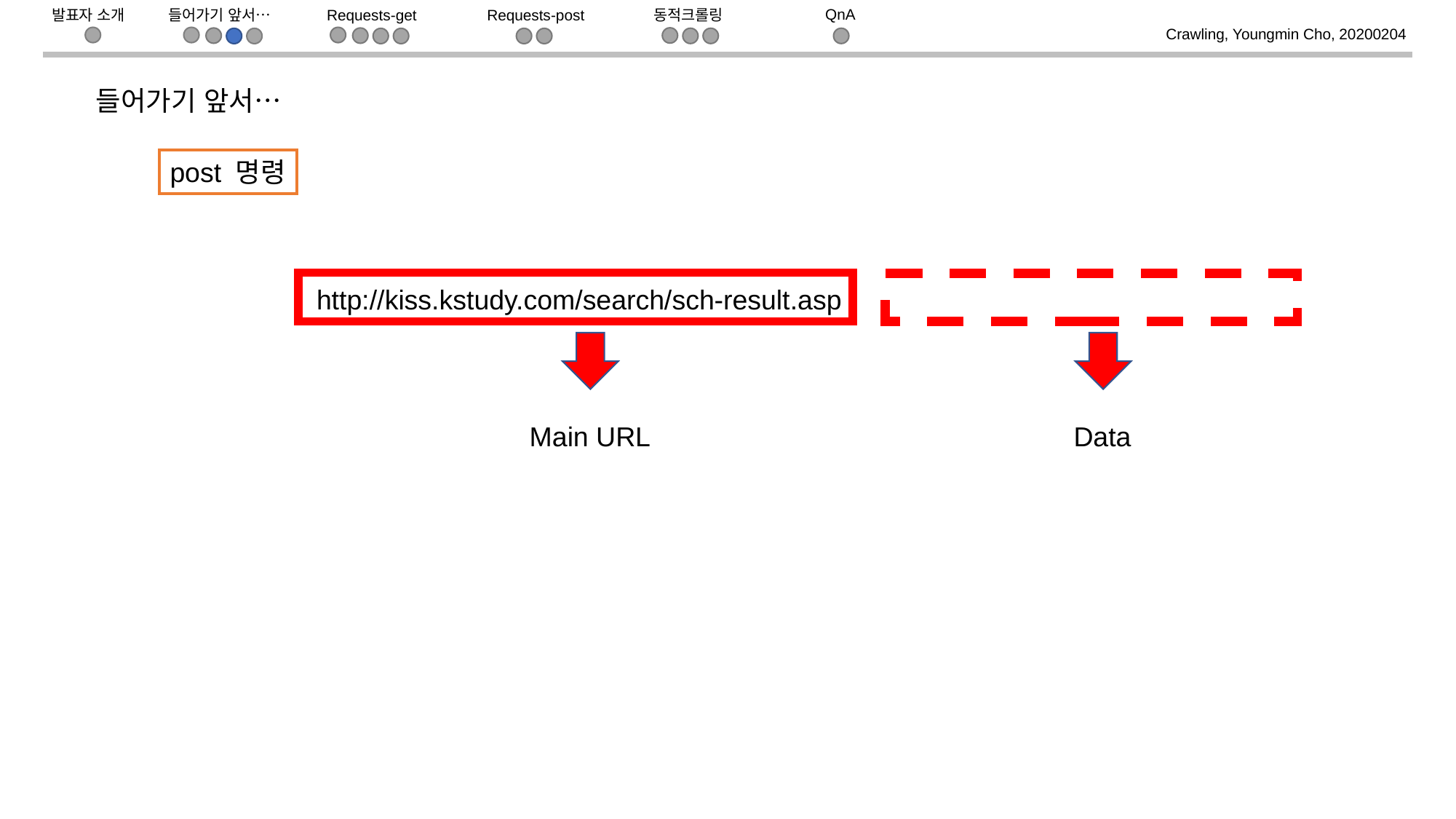

들어가기 앞서…
Requests-get
동적크롤링
QnA
Requests-post
발표자 소개
Crawling, Youngmin Cho, 20200204

들어가기 앞서…
post 명령

http://kiss.kstudy.com/search/sch-result.asp

Main URL
Data